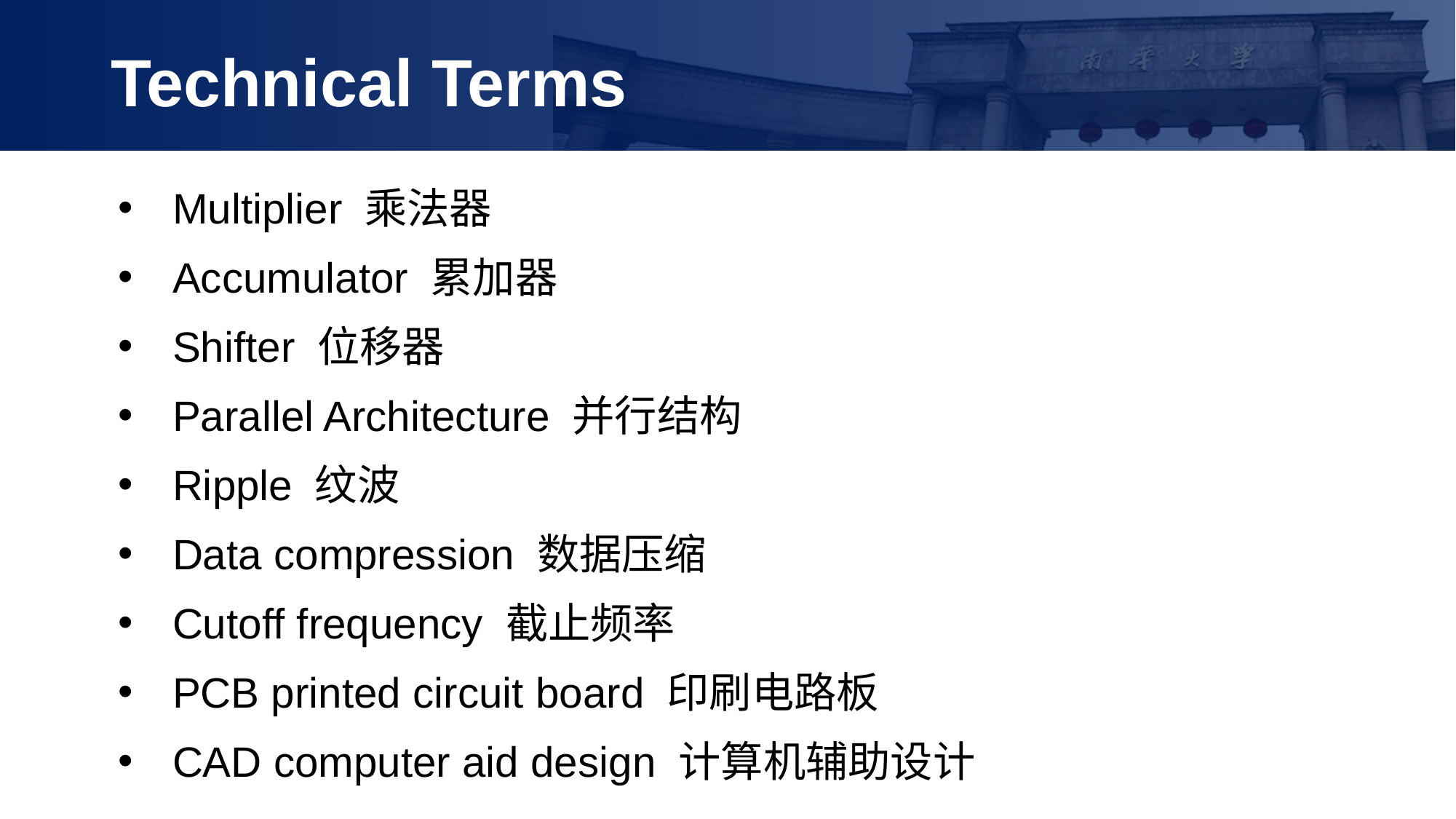

Technical Terms
Multiplier 乘法器
Accumulator 累加器
Shifter 位移器
Parallel Architecture 并行结构
Ripple 纹波
Data compression 数据压缩
Cutoff frequency 截止频率
PCB printed circuit board 印刷电路板
CAD computer aid design 计算机辅助设计